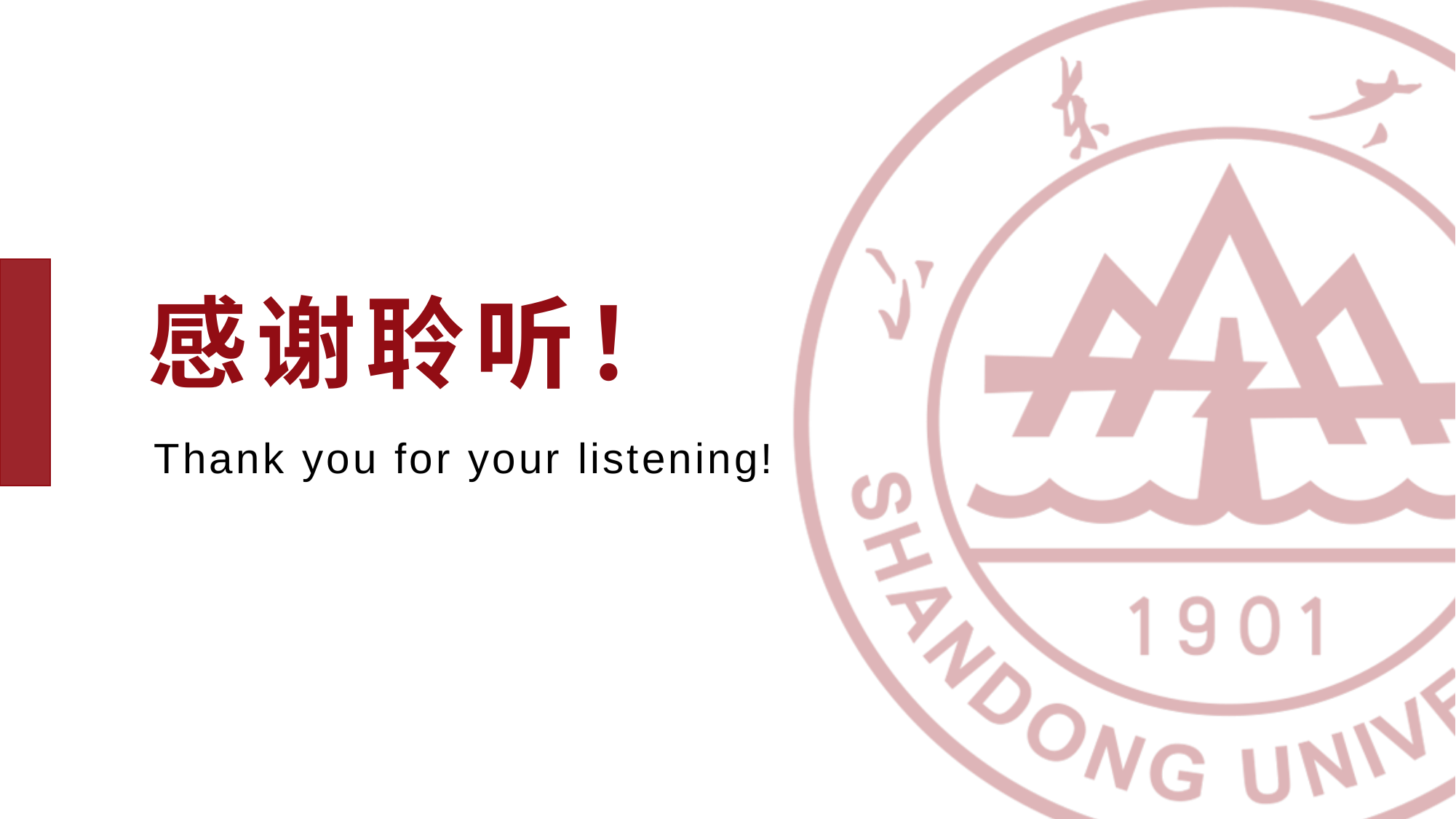

# 感谢聆听！
Thank you for your listening!